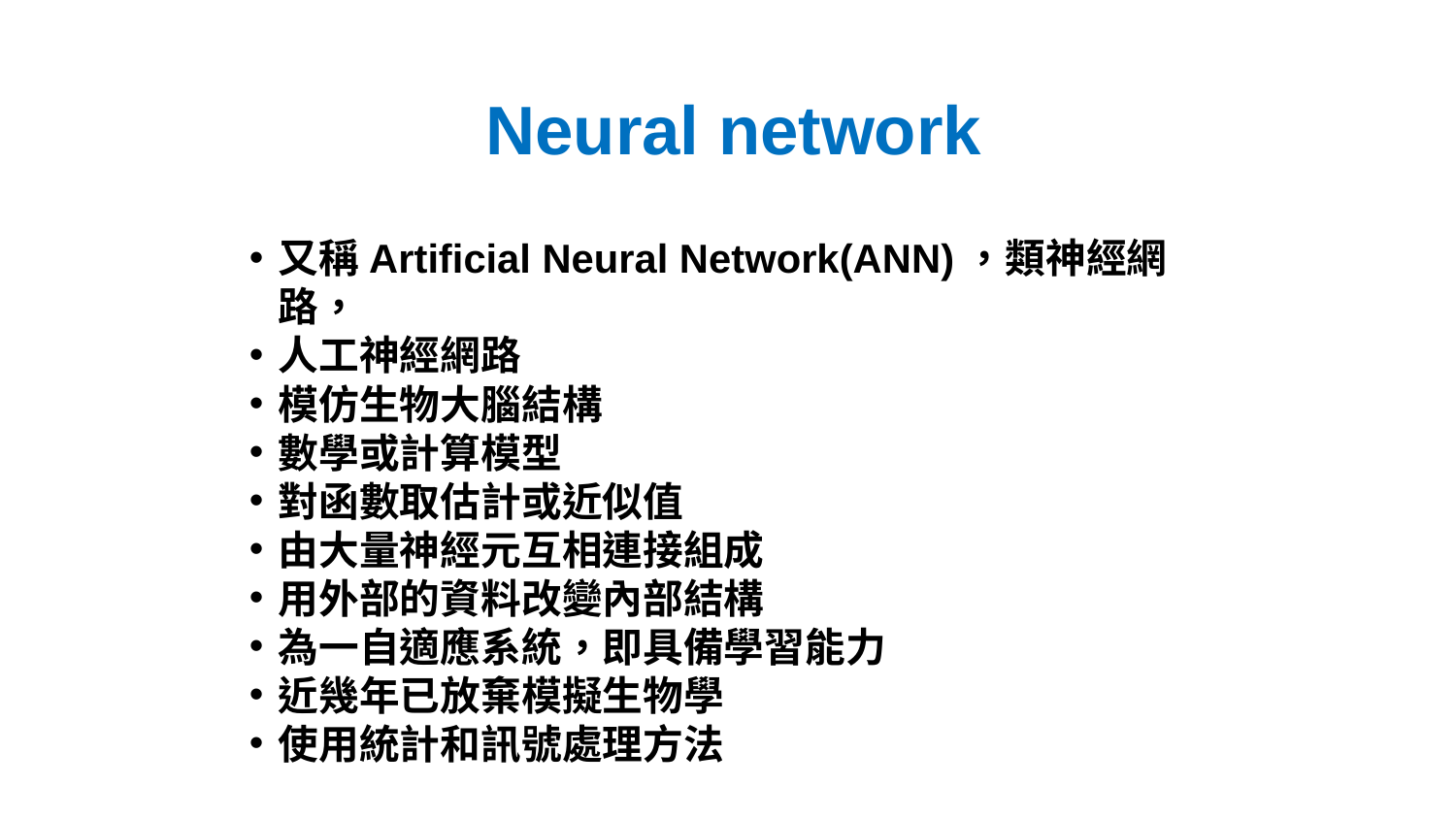

# Neural network
又稱Artificial Neural Network(ANN)，類神經網路，
人工神經網路
模仿生物大腦結構
數學或計算模型
對函數取估計或近似值
由大量神經元互相連接組成
用外部的資料改變內部結構
為一自適應系統，即具備學習能力
近幾年已放棄模擬生物學
使用統計和訊號處理方法